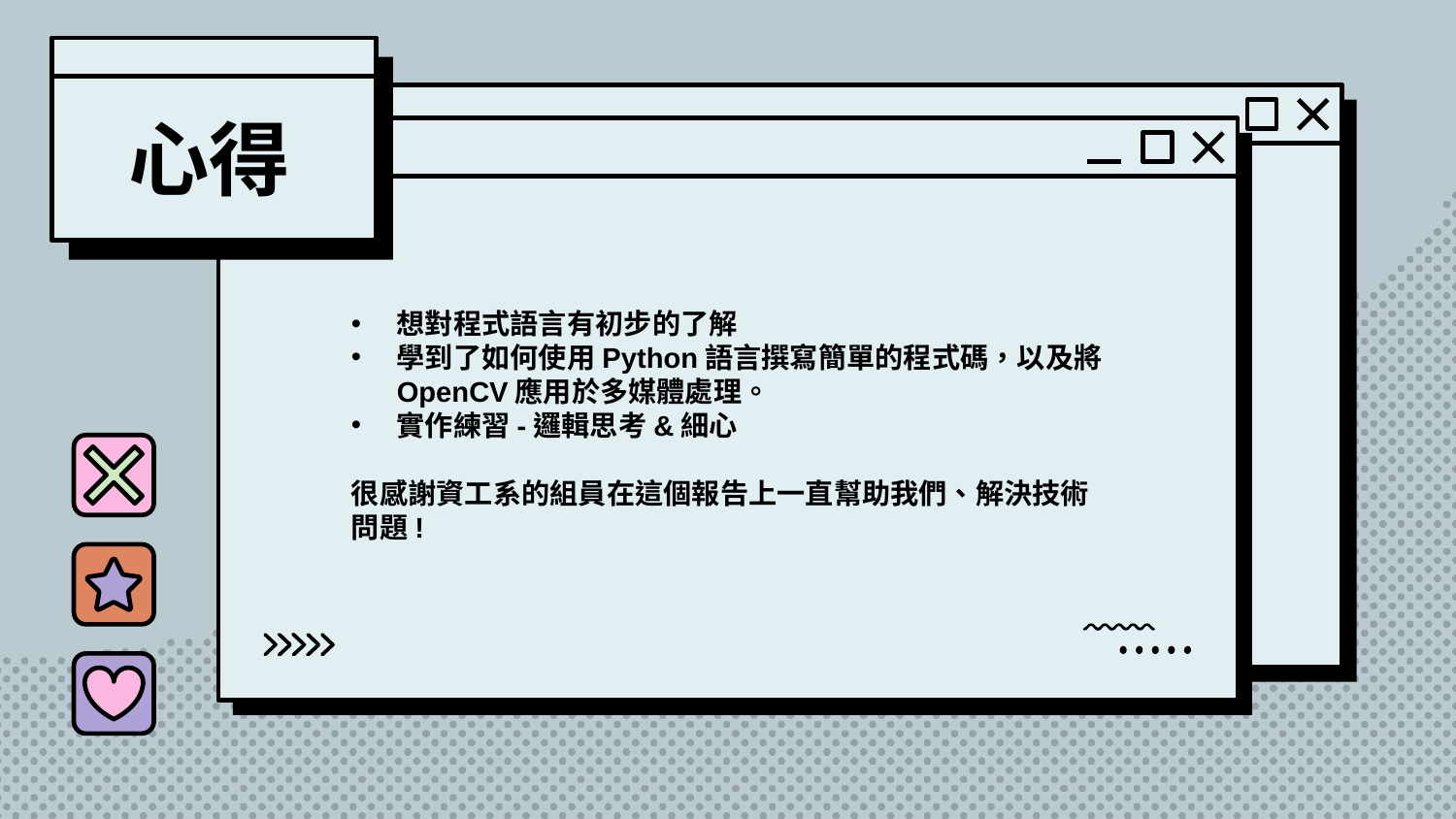

心得
想對程式語言有初步的了解
學到了如何使用Python語言撰寫簡單的程式碼，以及將OpenCV應用於多媒體處理。
實作練習-邏輯思考&細心

很感謝資工系的組員在這個報告上一直幫助我們、解決技術問題!